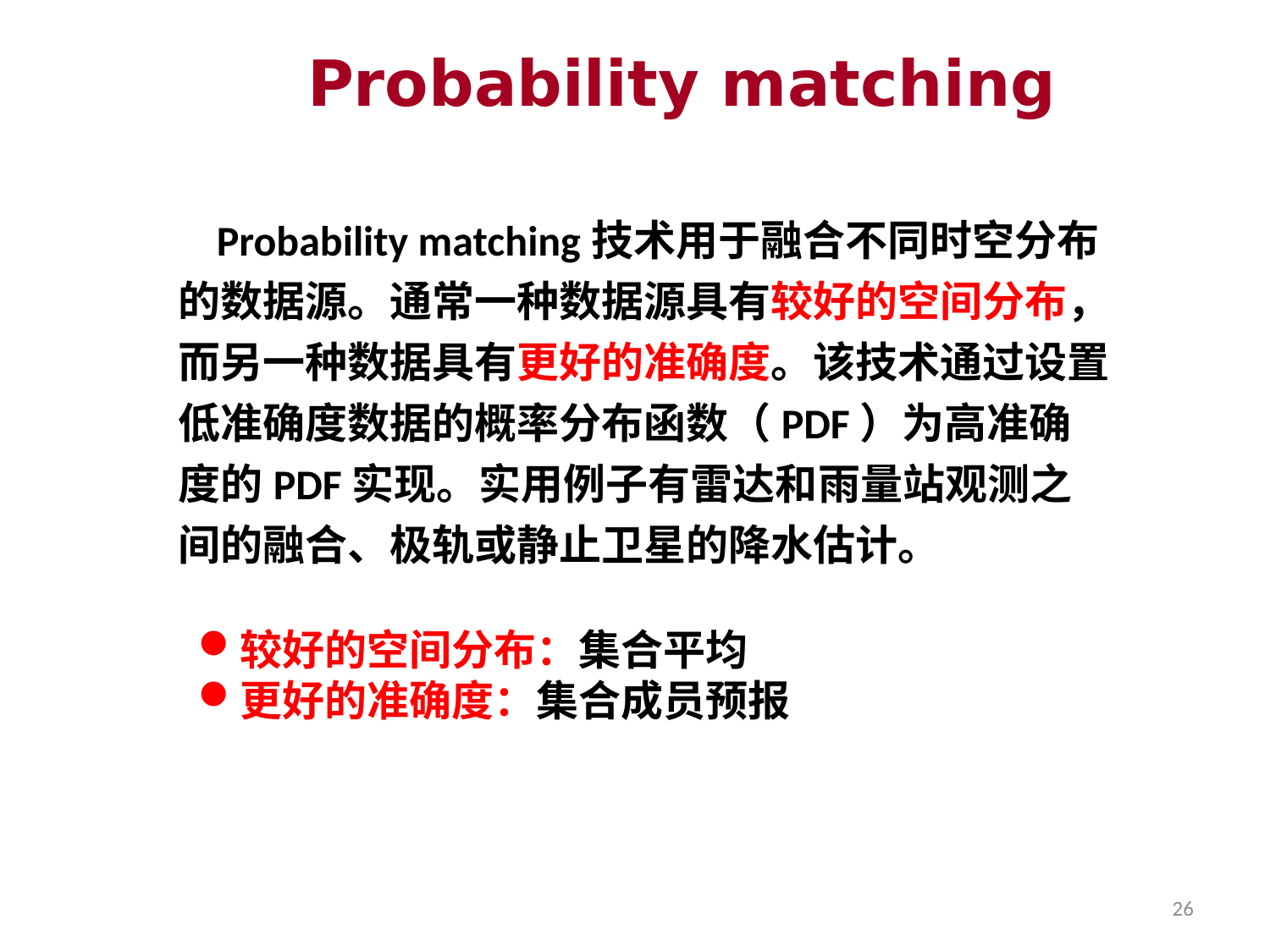

Probability matching
    Probability matching技术用于融合不同时空分布的数据源。通常一种数据源具有较好的空间分布，而另一种数据具有更好的准确度。该技术通过设置低准确度数据的概率分布函数（PDF）为高准确度的PDF实现。实用例子有雷达和雨量站观测之间的融合、极轨或静止卫星的降水估计。
较好的空间分布：集合平均
更好的准确度：集合成员预报
26